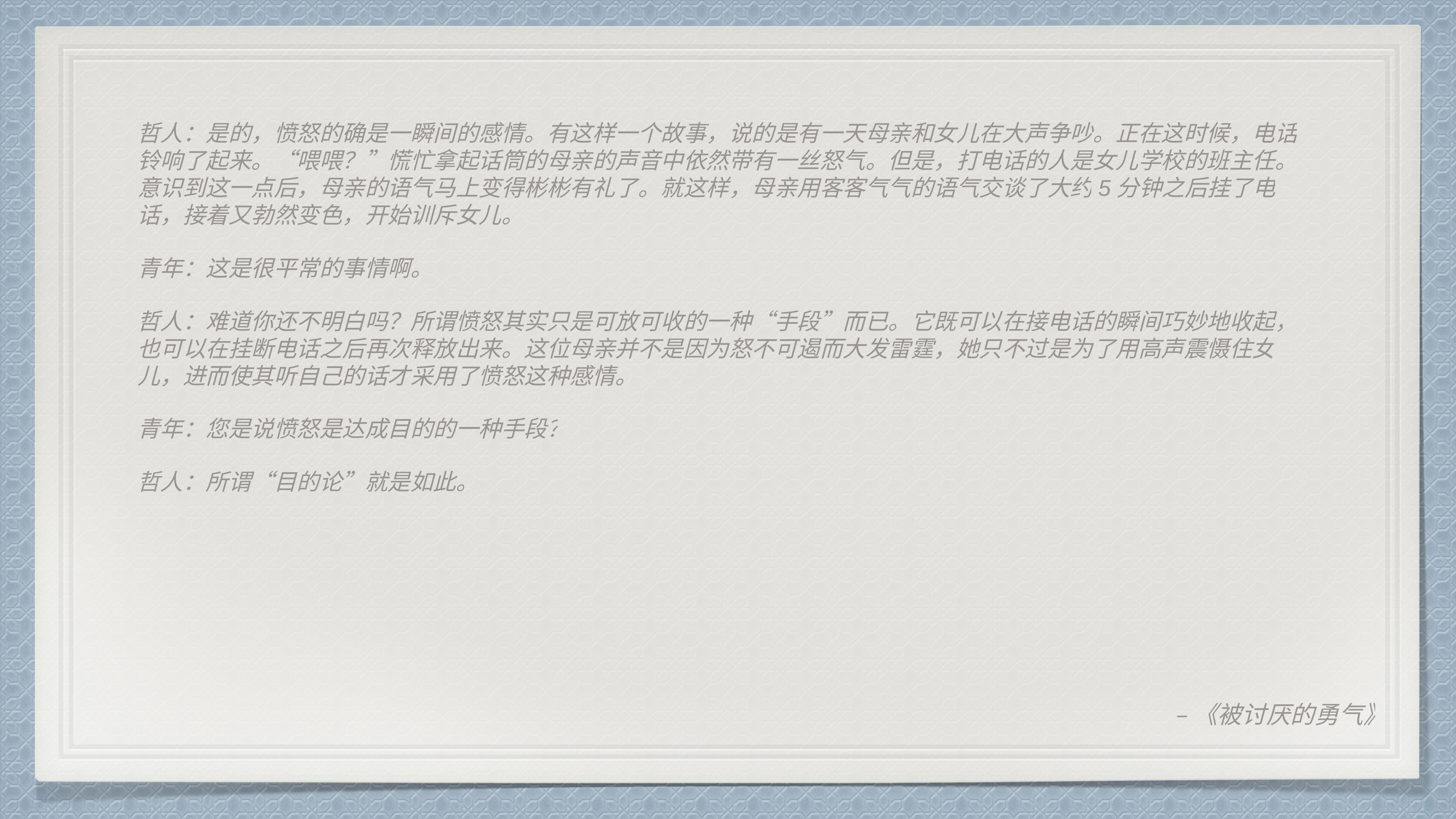

哲人：是的，愤怒的确是一瞬间的感情。有这样一个故事，说的是有一天母亲和女儿在大声争吵。正在这时候，电话铃响了起来。​“喂喂？​”慌忙拿起话筒的母亲的声音中依然带有一丝怒气。但是，打电话的人是女儿学校的班主任。意识到这一点后，母亲的语气马上变得彬彬有礼了。就这样，母亲用客客气气的语气交谈了大约5分钟之后挂了电话，接着又勃然变色，开始训斥女儿。
青年：这是很平常的事情啊。
哲人：难道你还不明白吗？所谓愤怒其实只是可放可收的一种“手段”而已。它既可以在接电话的瞬间巧妙地收起，也可以在挂断电话之后再次释放出来。这位母亲并不是因为怒不可遏而大发雷霆，她只不过是为了用高声震慑住女儿，进而使其听自己的话才采用了愤怒这种感情。
青年：您是说愤怒是达成目的的一种手段？
哲人：所谓“目的论”就是如此。
–《被讨厌的勇气》